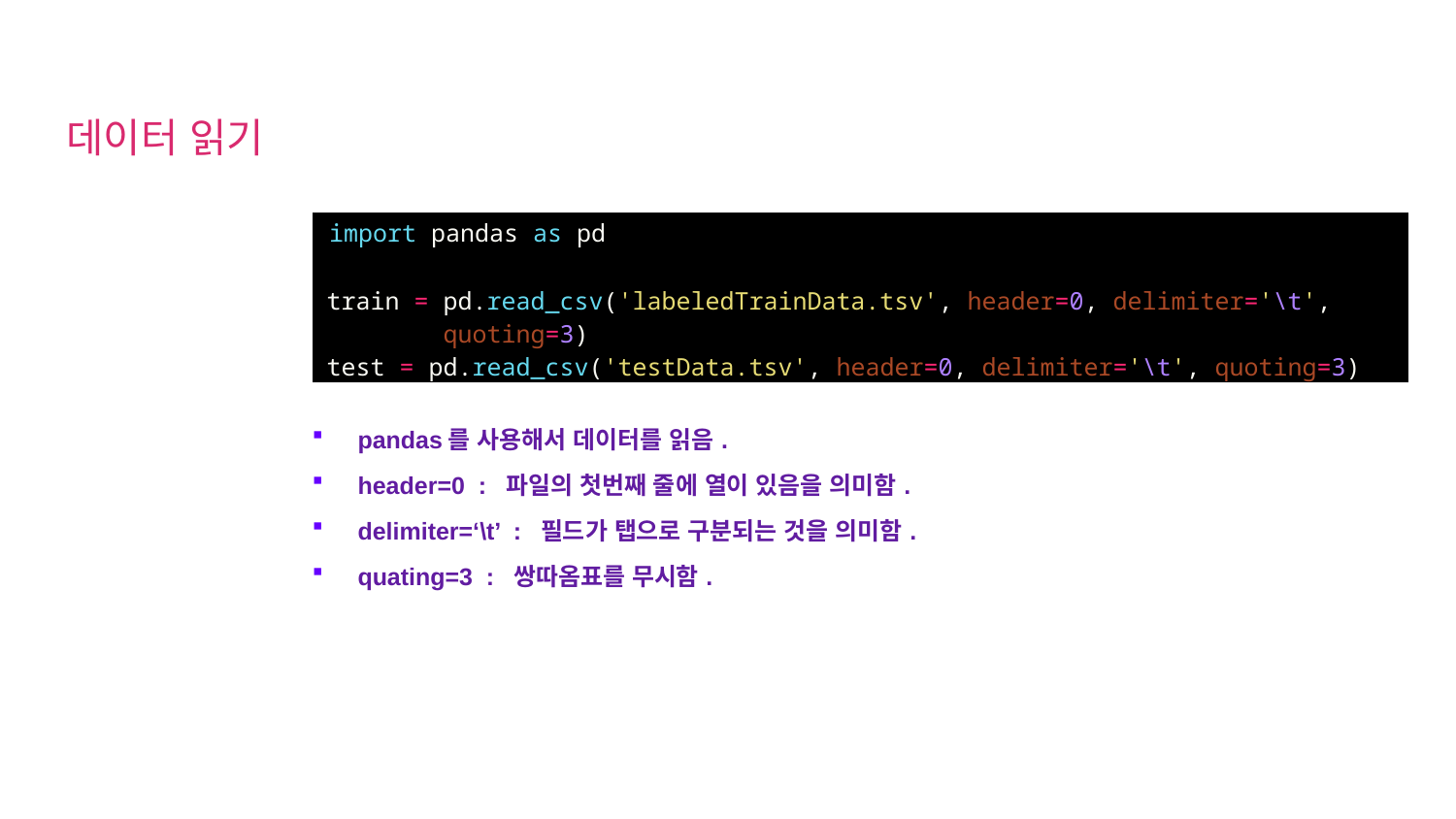

데이터 읽기
| import pandas as pd train = pd.read\_csv('labeledTrainData.tsv', header=0, delimiter='\t', quoting=3) test = pd.read\_csv('testData.tsv', header=0, delimiter='\t', quoting=3) |
| --- |
| pandas를 사용해서 데이터를 읽음. header=0 : 파일의 첫번째 줄에 열이 있음을 의미함. delimiter=‘\t’ : 필드가 탭으로 구분되는 것을 의미함. quating=3 : 쌍따옴표를 무시함. |